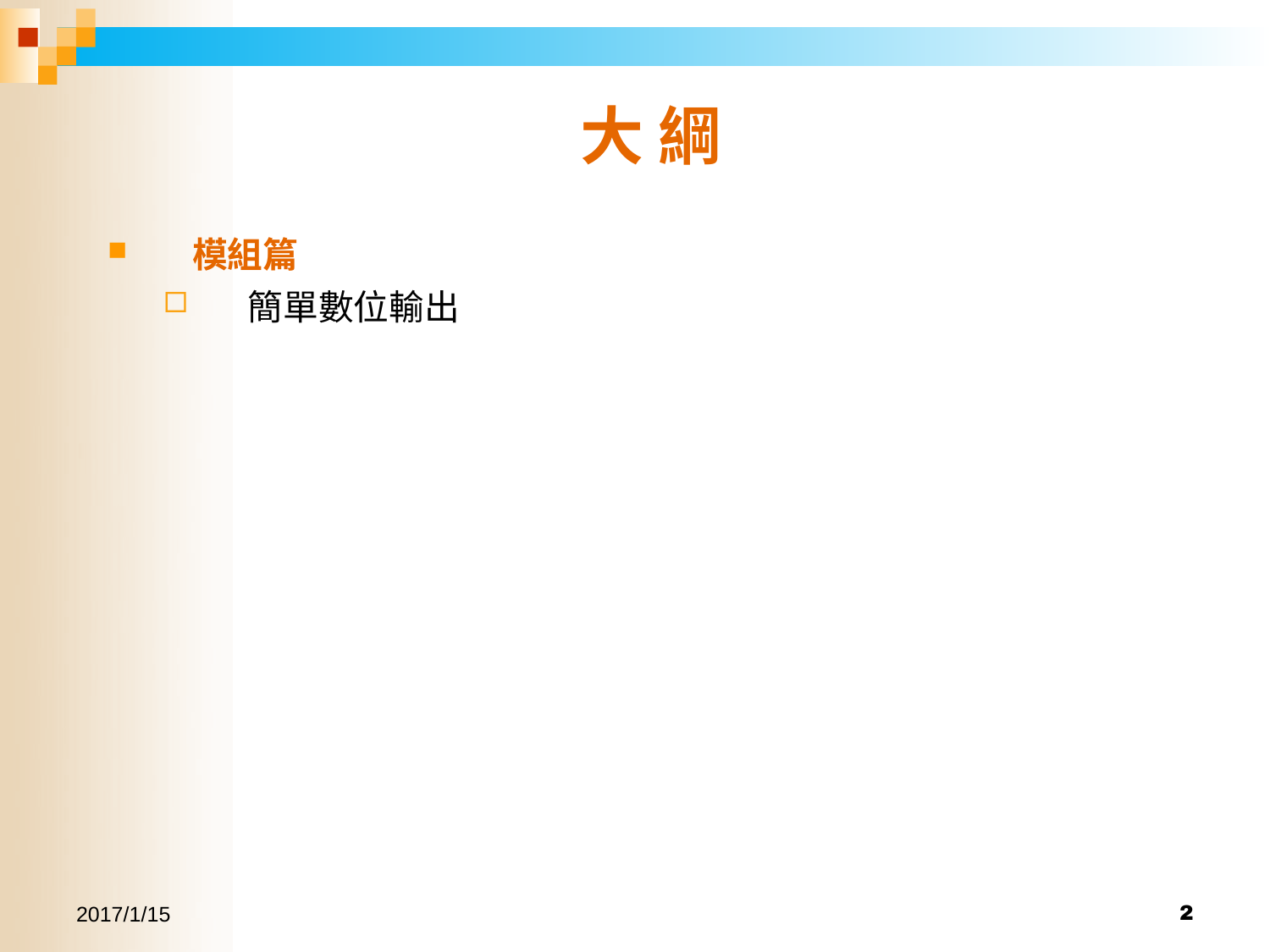

# 大 綱
模組篇
簡單數位輸出
2017/1/15
2